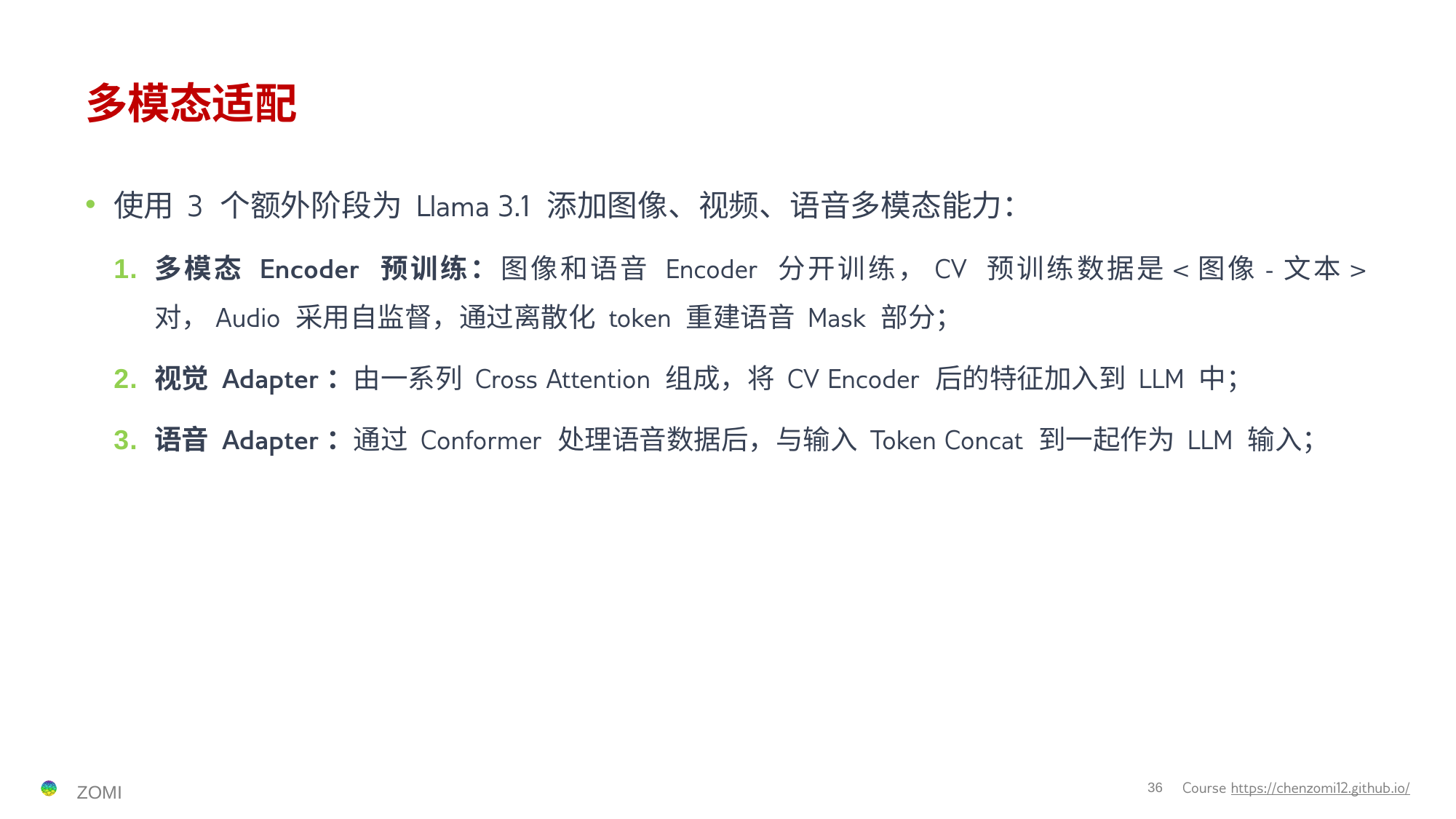

# 多模态适配
使用 3 个额外阶段为 Llama 3.1 添加图像、视频、语音多模态能力：
多模态 Encoder 预训练：图像和语音 Encoder 分开训练，CV 预训练数据是<图像-文本>对，Audio 采用自监督，通过离散化 token 重建语音 Mask 部分；
视觉 Adapter：由一系列 Cross Attention 组成，将 CV Encoder 后的特征加入到 LLM 中；
语音 Adapter：通过 Conformer 处理语音数据后，与输入 Token Concat 到一起作为 LLM 输入；